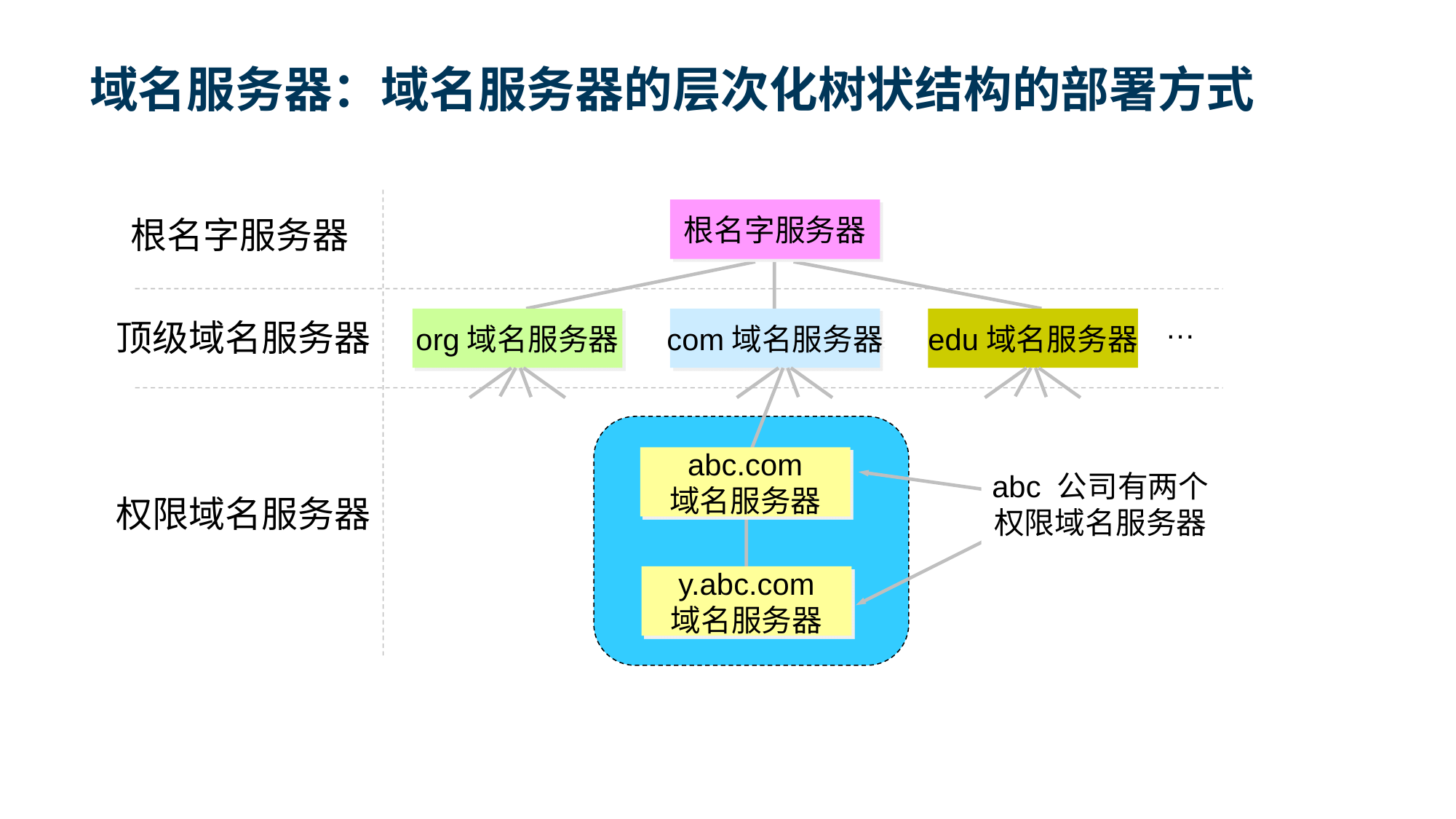

# 域名服务器：域名服务器的层次化树状结构的部署方式

根名字服务器
根名字服务器

…
org域名服务器
com域名服务器
edu域名服务器
顶级域名服务器

abc.com
域名服务器
abc 公司有两个
权限域名服务器

权限域名服务器

y.abc.com
域名服务器